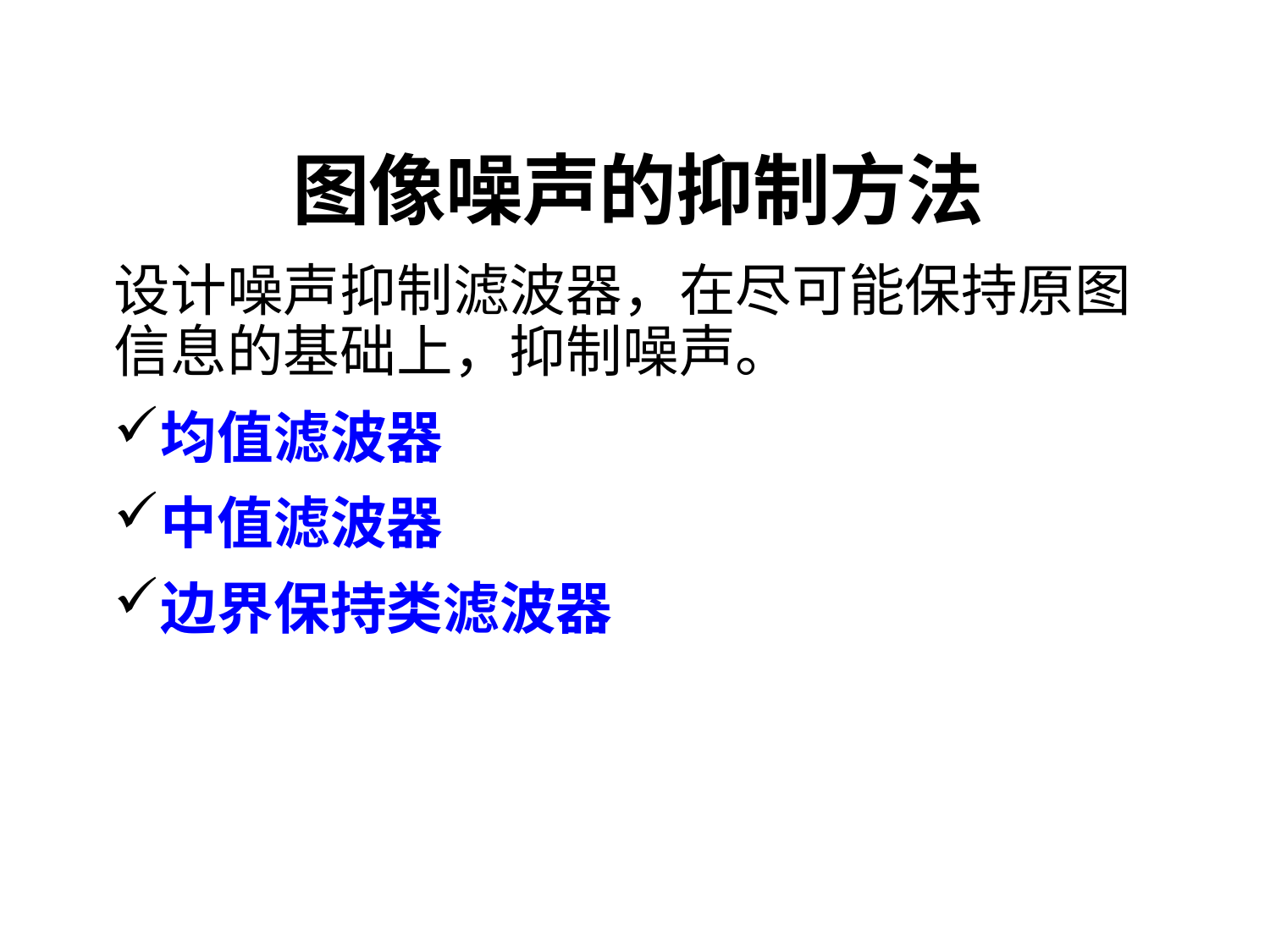

# 图像噪声的抑制方法
设计噪声抑制滤波器，在尽可能保持原图信息的基础上，抑制噪声。
均值滤波器
中值滤波器
边界保持类滤波器